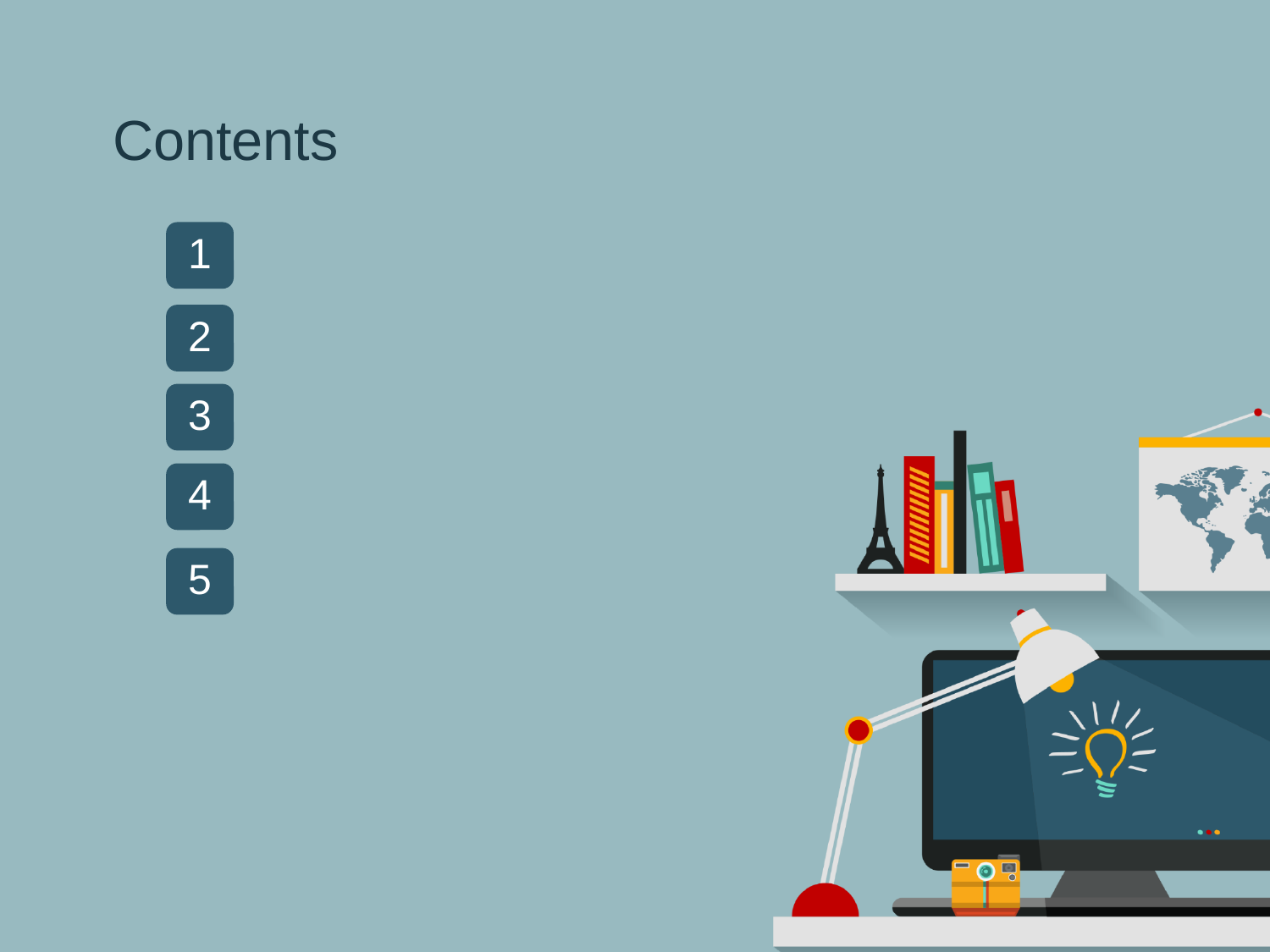

Contents
시스템 구성도

1
시스템 시나리오

2
개발방법

3

제약사항
4

역할분담
5